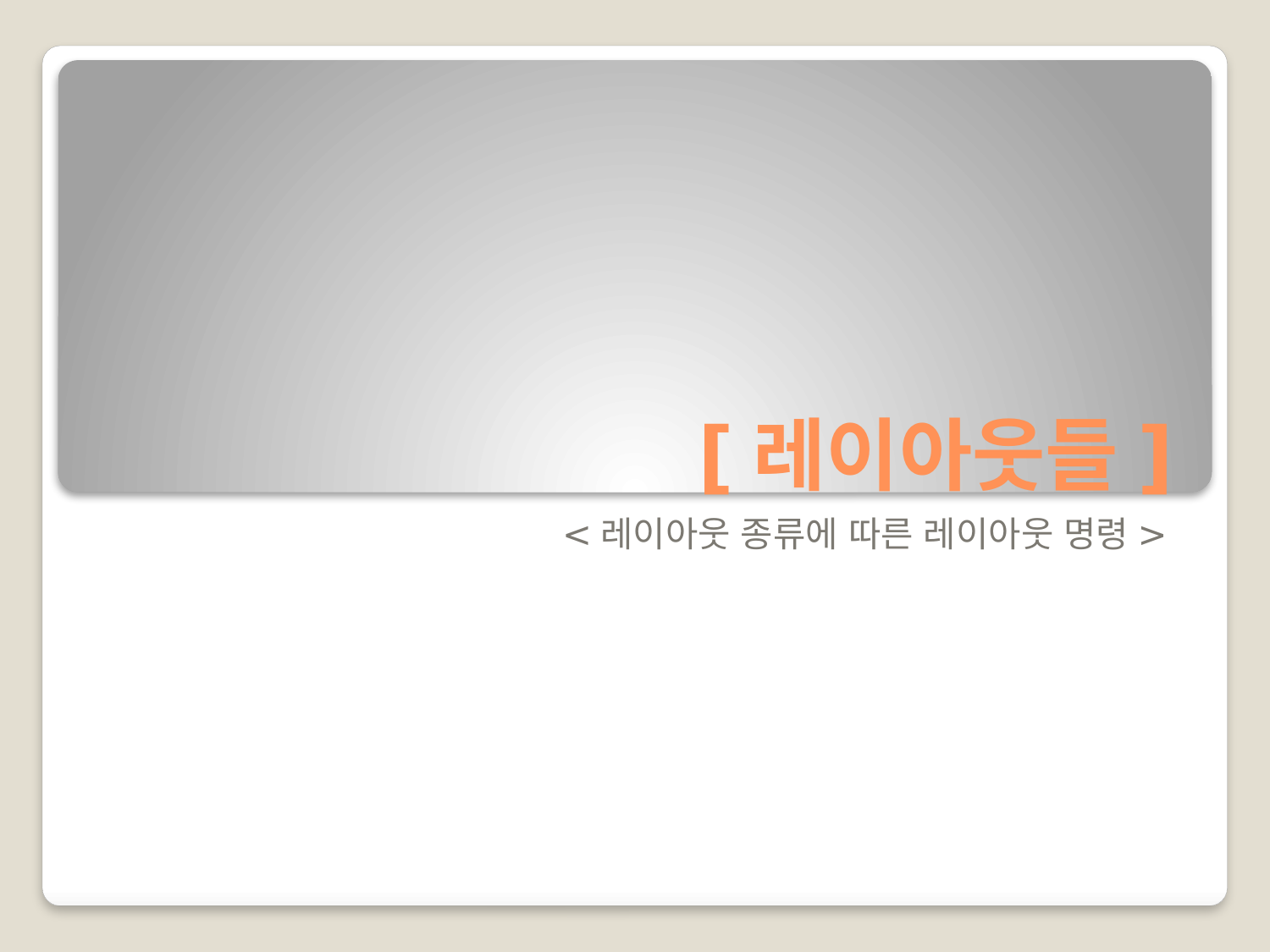

# [레이아웃들]
<레이아웃 종류에 따른 레이아웃 명령>